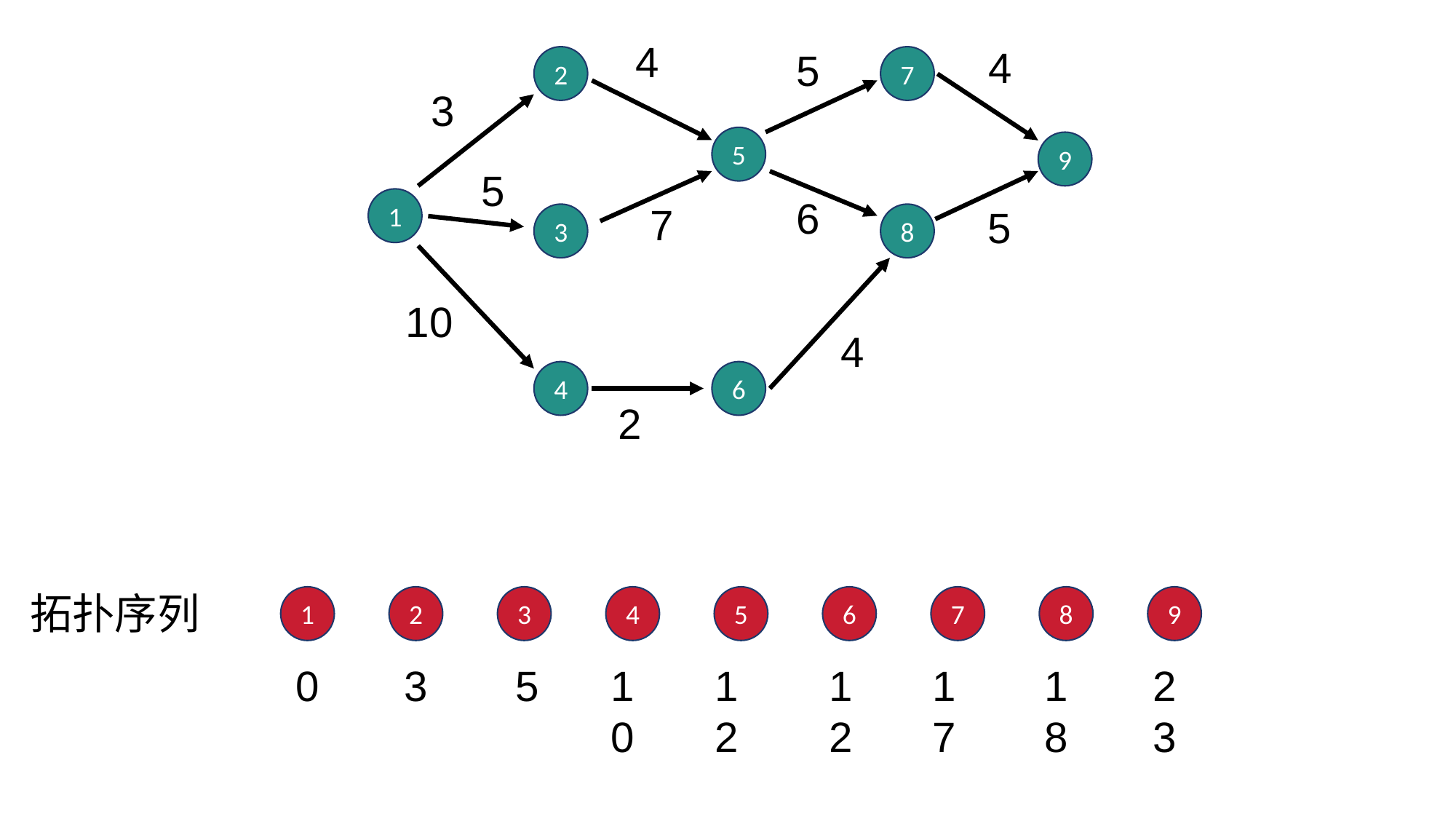

工程完成最短时间
工程完成最短时间就是汇点的最早发生时间。
设v0是起点，从v0到vi的最长路径长度称为事件vi的最早发生时间，即是以vi为尾的所有活动的最早发生时间
4
4
5
2
7
3
5
9
5
6
1
7
5
3
8
10
4
4
6
2
拓扑序列
1
2
3
4
5
6
7
8
9
17
18
23
0
3
5
10
12
12